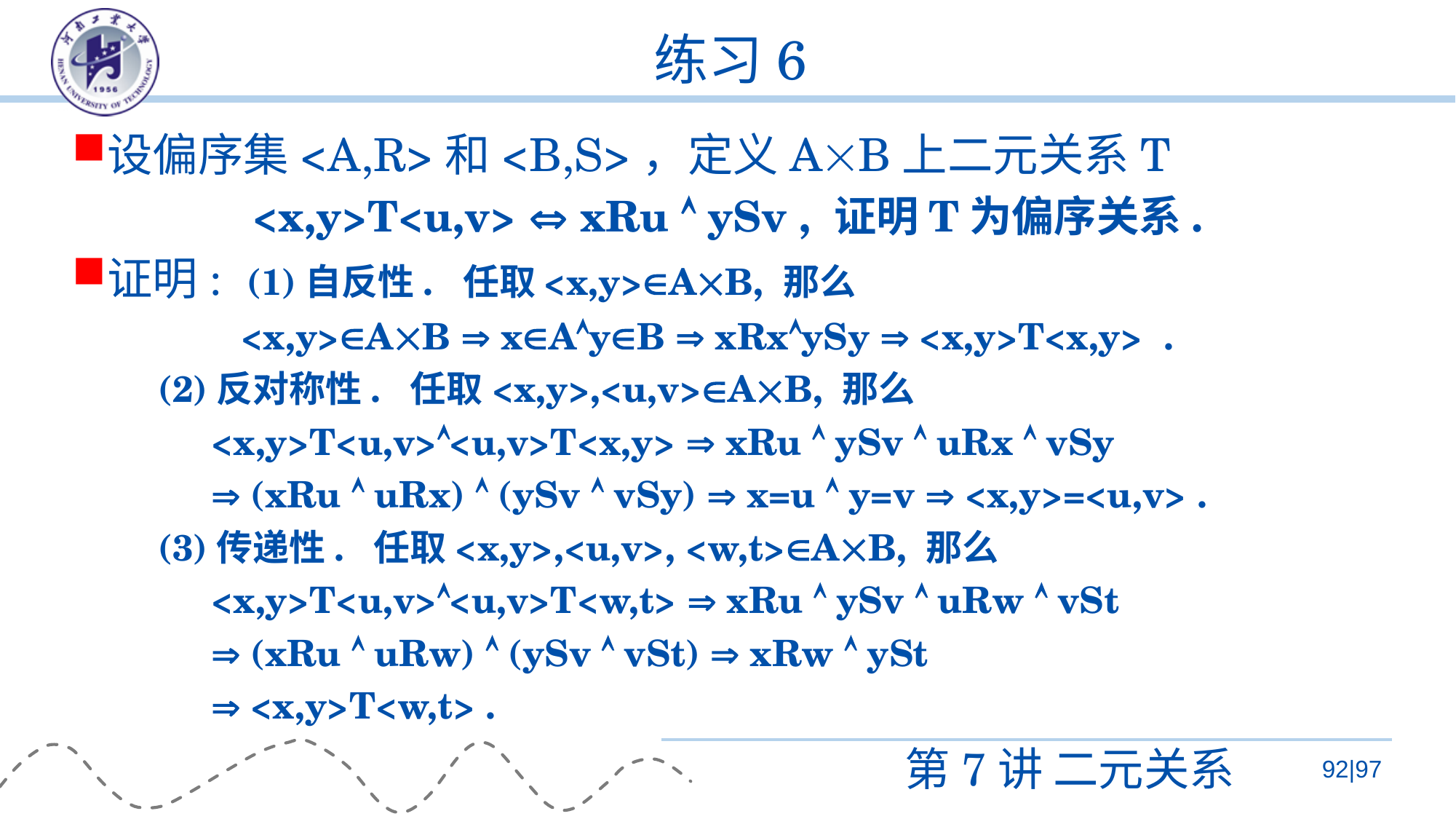

# 练习6
设偏序集<A,R>和<B,S>，定义A×B上二元关系T
<x,y>T<u,v> ⇔ xRu ∧ ySv , 证明T为偏序关系.
证明:  (1)自反性.  任取<x,y>∈A×B, 那么
        <x,y>∈A×B ⇒ x∈A∧y∈B ⇒ xRx∧ySy ⇒ <x,y>T<x,y>  .
(2)反对称性.  任取<x,y>,<u,v>∈A×B, 那么
<x,y>T<u,v>∧<u,v>T<x,y> ⇒ xRu ∧ ySv ∧ uRx ∧ vSy
⇒ (xRu ∧ uRx) ∧ (ySv ∧ vSy) ⇒ x=u ∧ y=v ⇒ <x,y>=<u,v> .
(3)传递性.  任取<x,y>,<u,v>, <w,t>∈A×B, 那么
<x,y>T<u,v>∧<u,v>T<w,t> ⇒ xRu ∧ ySv ∧ uRw ∧ vSt
⇒ (xRu ∧ uRw) ∧ (ySv ∧ vSt) ⇒ xRw ∧ ySt
⇒ <x,y>T<w,t> .
第7讲 二元关系
92|97